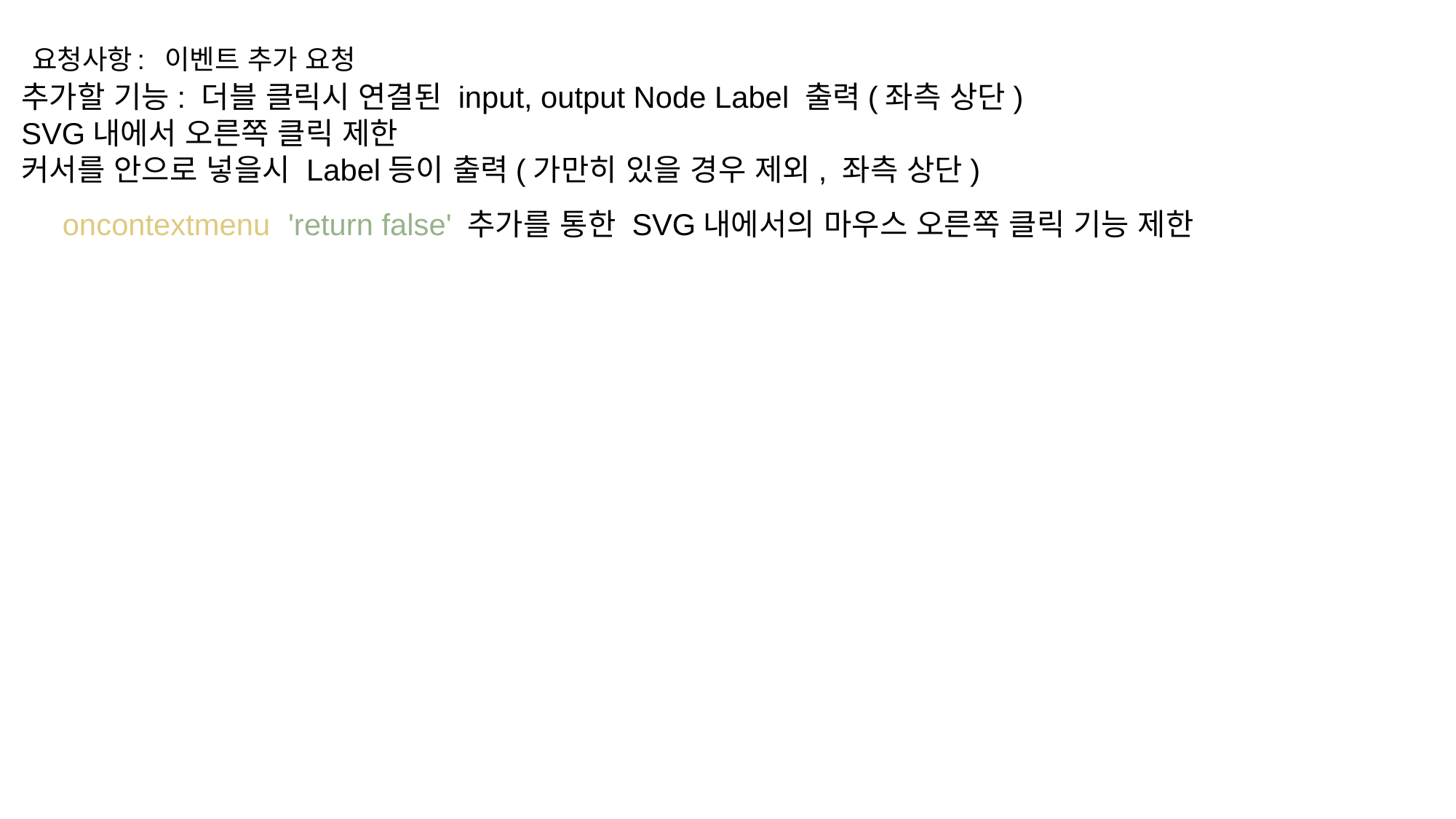

요청사항:  이벤트 추가 요청
추가할 기능: 더블 클릭시 연결된 input, output Node Label 출력(좌측 상단)
SVG내에서 오른쪽 클릭 제한
커서를 안으로 넣을시 Label등이 출력(가만히 있을 경우 제외, 좌측 상단)
oncontextmenu='return false' 추가를 통한 SVG내에서의 마우스 오른쪽 클릭 기능 제한